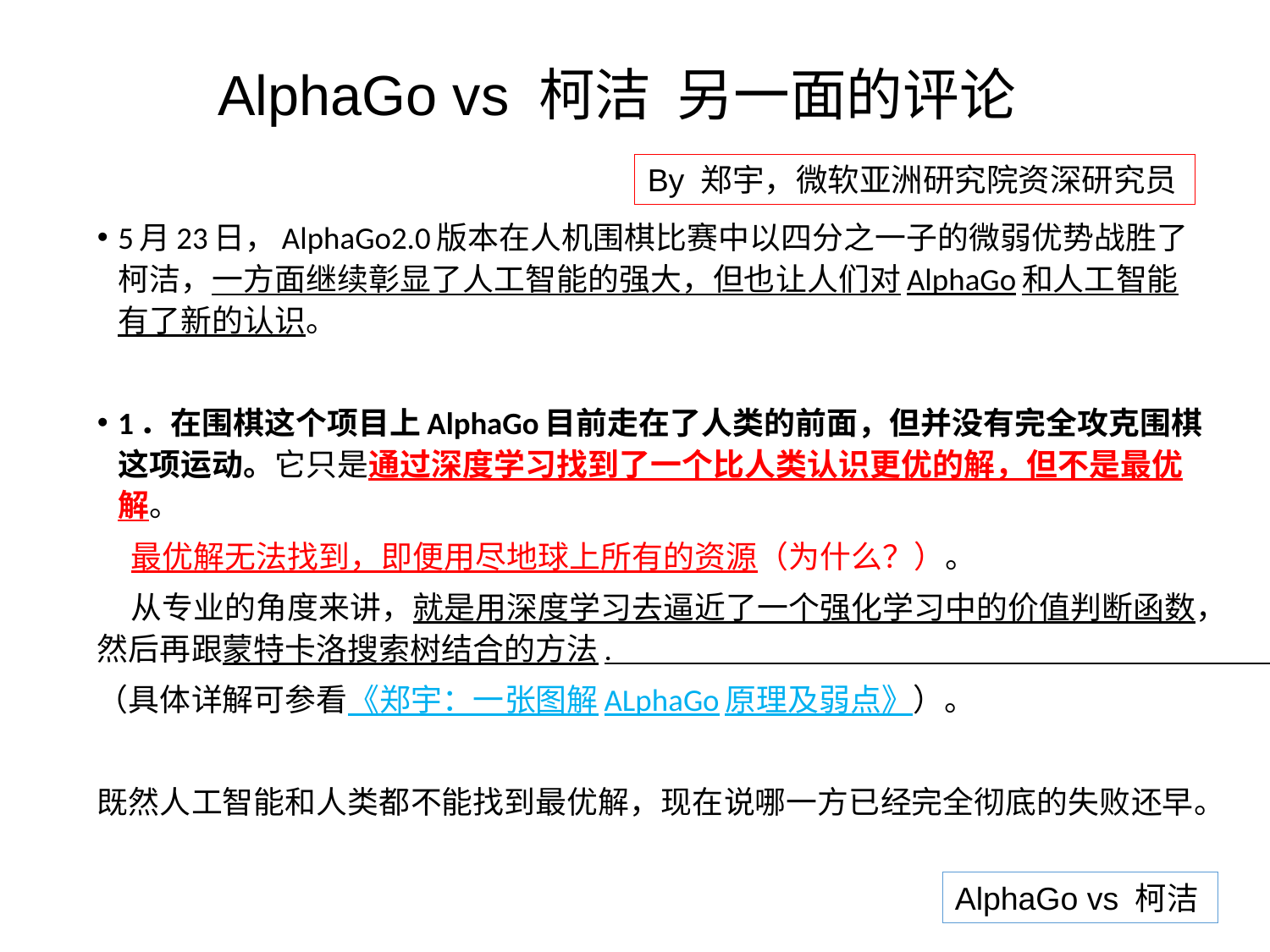

# AlphaGo vs 柯洁  另一面的评论
By 郑宇，微软亚洲研究院资深研究员
5月23日，AlphaGo2.0版本在人机围棋比赛中以四分之一子的微弱优势战胜了柯洁，一方面继续彰显了人工智能的强大，但也让人们对AlphaGo和人工智能有了新的认识。

1．在围棋这个项目上AlphaGo目前走在了人类的前面，但并没有完全攻克围棋这项运动。它只是通过深度学习找到了一个比人类认识更优的解，但不是最优解。
    最优解无法找到，即便用尽地球上所有的资源（为什么？）。
    从专业的角度来讲，就是用深度学习去逼近了一个强化学习中的价值判断函数，然后再跟蒙特卡洛搜索树结合的方法.
（具体详解可参看《郑宇：一张图解ALphaGo原理及弱点》）。

既然人工智能和人类都不能找到最优解，现在说哪一方已经完全彻底的失败还早。
AlphaGo vs 柯洁